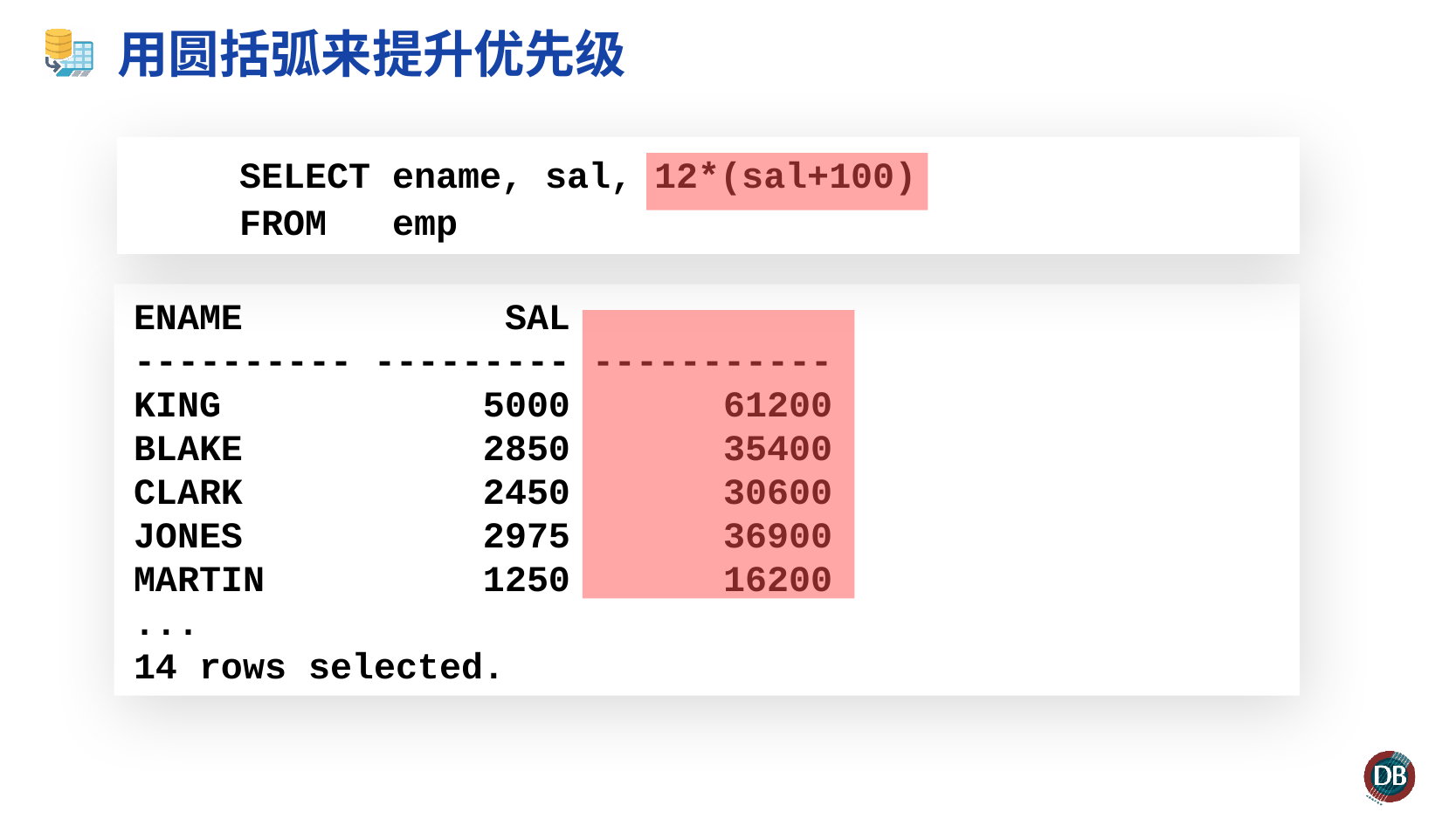

# 用圆括弧来提升优先级
     SELECT ename, sal, 12*(sal+100)
     FROM   emp

ENAME            SAL
---------- --------- -----------
KING            5000       61200
BLAKE           2850       35400
CLARK           2450       30600
JONES           2975       36900
MARTIN          1250       16200
...
14 rows selected.